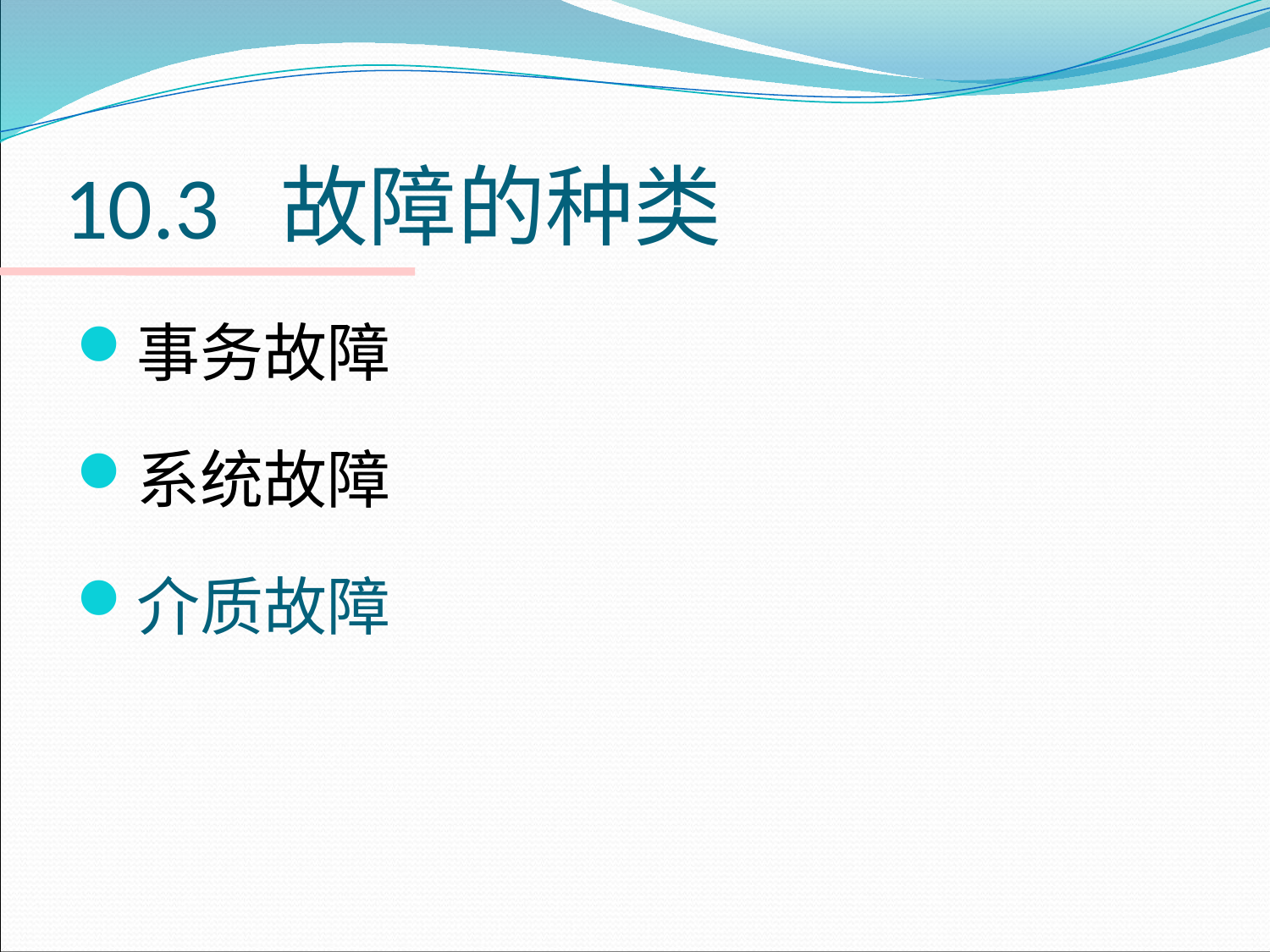

# 10.3  故障的种类
事务故障
系统故障
介质故障

917